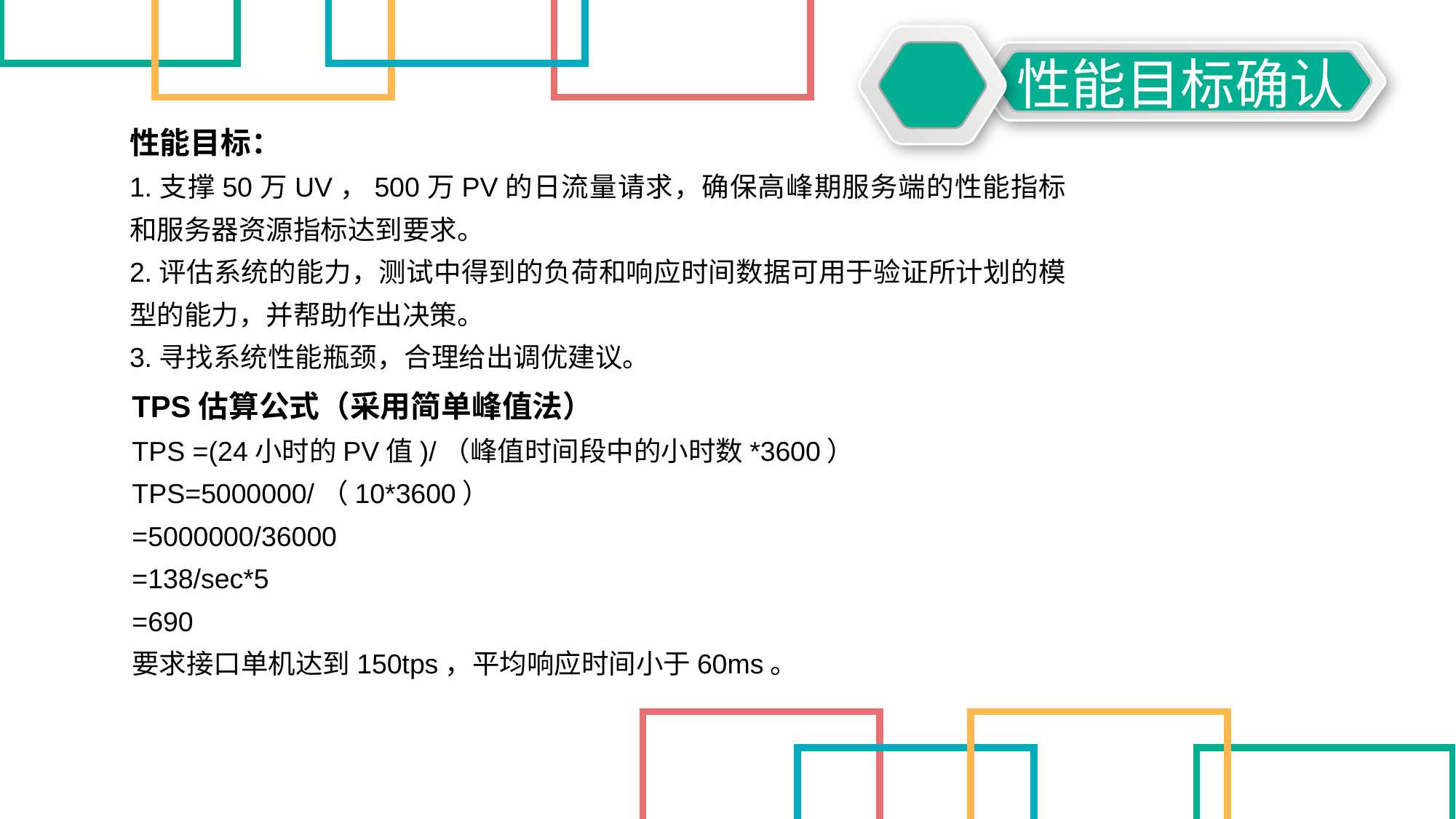

性能目标确认
性能目标：
1.支撑50万UV，500万PV的日流量请求，确保高峰期服务端的性能指标和服务器资源指标达到要求。
2.评估系统的能力，测试中得到的负荷和响应时间数据可用于验证所计划的模型的能力，并帮助作出决策。
3.寻找系统性能瓶颈，合理给出调优建议。
TPS估算公式（采用简单峰值法）
TPS =(24小时的PV值)/（峰值时间段中的小时数*3600）
TPS=5000000/（10*3600）
=5000000/36000
=138/sec*5
=690
要求接口单机达到150tps，平均响应时间小于60ms。